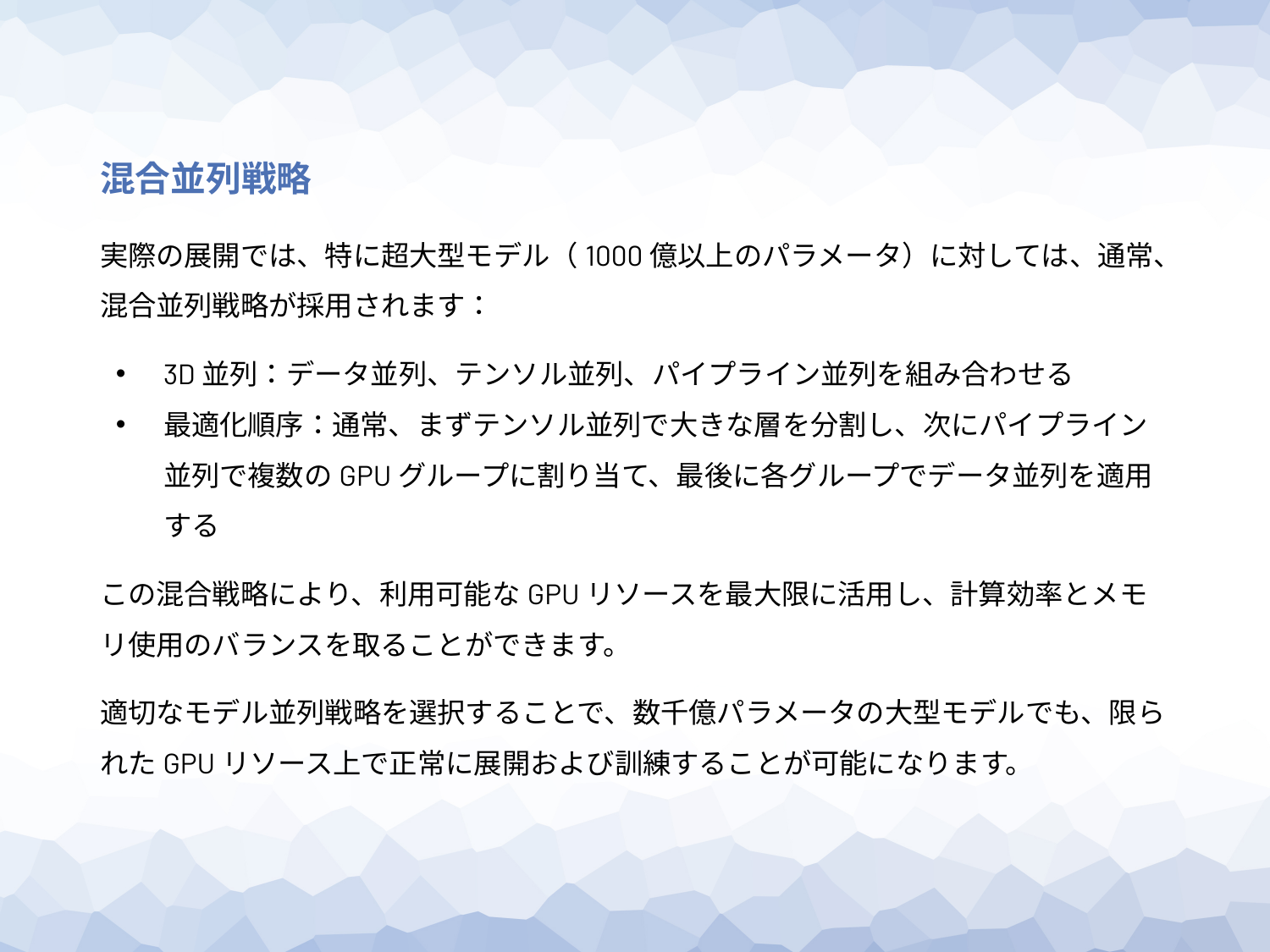

混合並列戦略
実際の展開では、特に超大型モデル（1000億以上のパラメータ）に対しては、通常、混合並列戦略が採用されます：
3D並列：データ並列、テンソル並列、パイプライン並列を組み合わせる
最適化順序：通常、まずテンソル並列で大きな層を分割し、次にパイプライン並列で複数のGPUグループに割り当て、最後に各グループでデータ並列を適用する
この混合戦略により、利用可能なGPUリソースを最大限に活用し、計算効率とメモリ使用のバランスを取ることができます。
適切なモデル並列戦略を選択することで、数千億パラメータの大型モデルでも、限られたGPUリソース上で正常に展開および訓練することが可能になります。